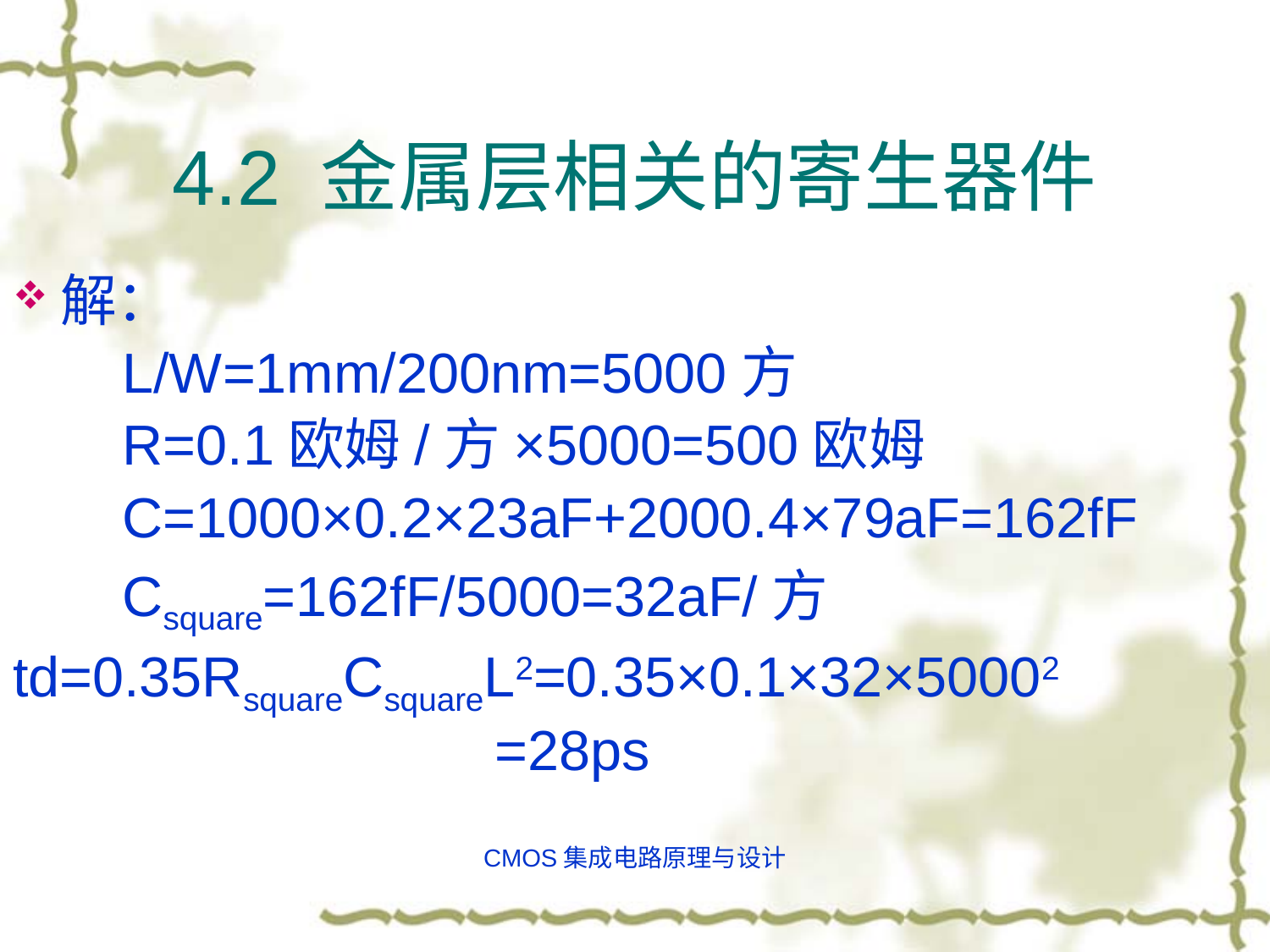

# 4.2 金属层相关的寄生器件
解：
       L/W=1mm/200nm=5000方
       R=0.1欧姆/方×5000=500欧姆
       C=1000×0.2×23aF+2000.4×79aF=162fF
       Csquare=162fF/5000=32aF/方
td=0.35RsquareCsquareL2=0.35×0.1×32×50002
                                                     =28ps

CMOS集成电路原理与设计
12